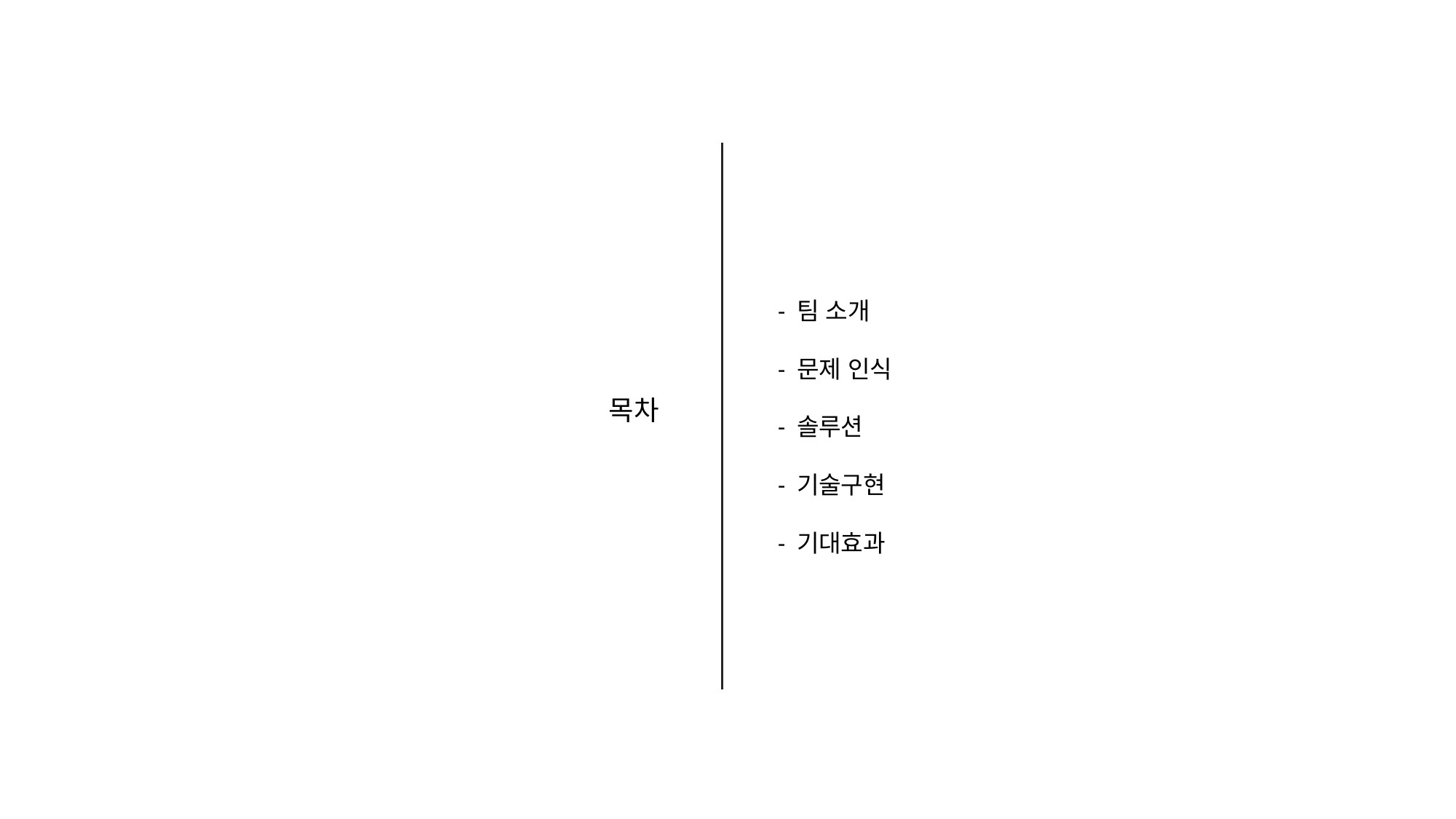

- 팀 소개
- 문제 인식
- 솔루션
- 기술구현
- 기대효과
목차